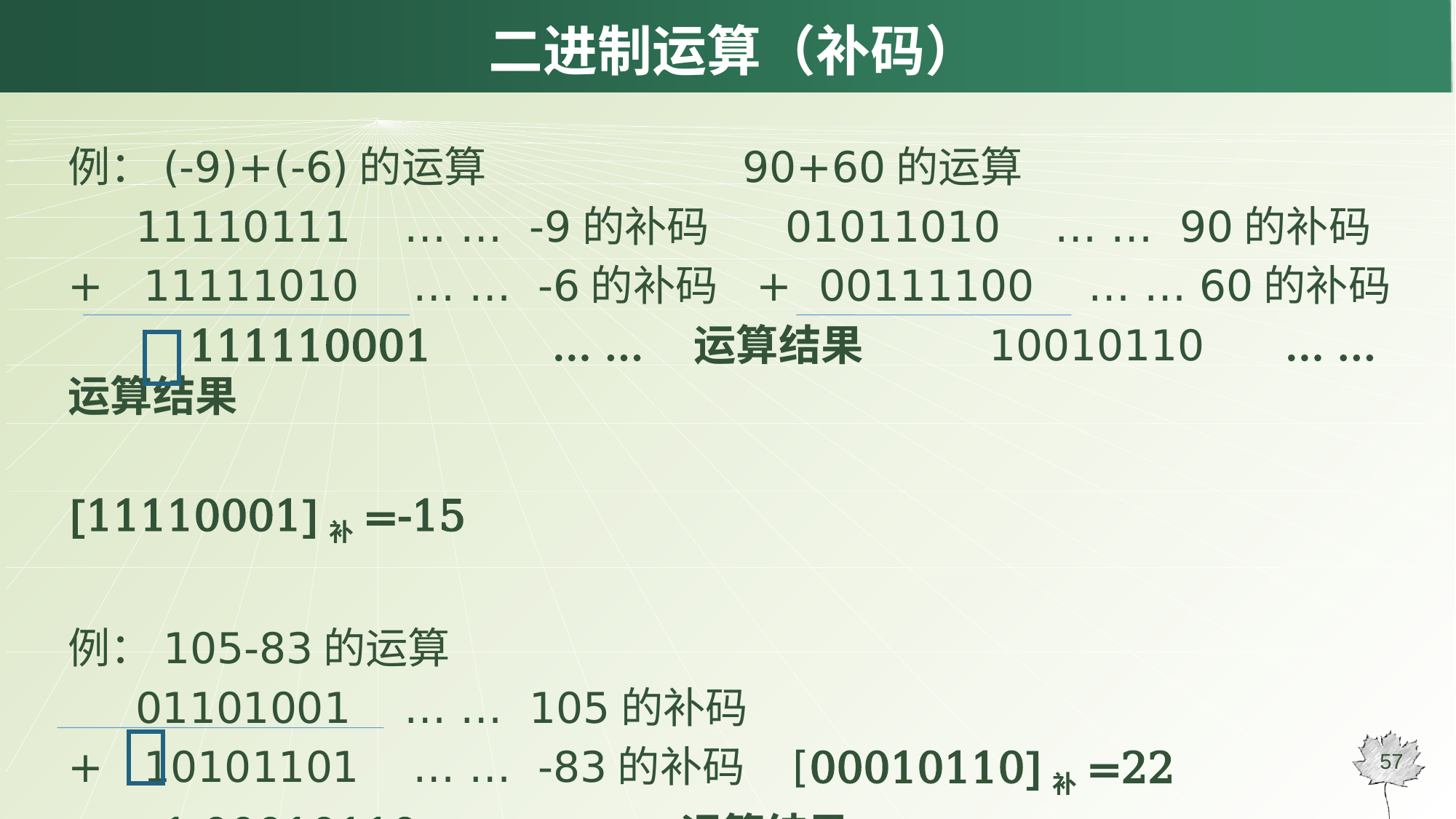

# 二进制运算（补码）
例：(-9)+(-6)的运算                          90+60的运算
     11110111    … …  -9的补码       01011010    … …  90的补码
+   11111010    … …  -6的补码   +  00111100    … … 60的补码
         111110001         … …   运算结果            10010110      … …   运算结果

[11110001]补=-15

例：105-83的运算
     01101001    … …  105的补码
+   10101101    … …  -83的补码    [00010110]补=22
       1 00010110         … …   运算结果

57